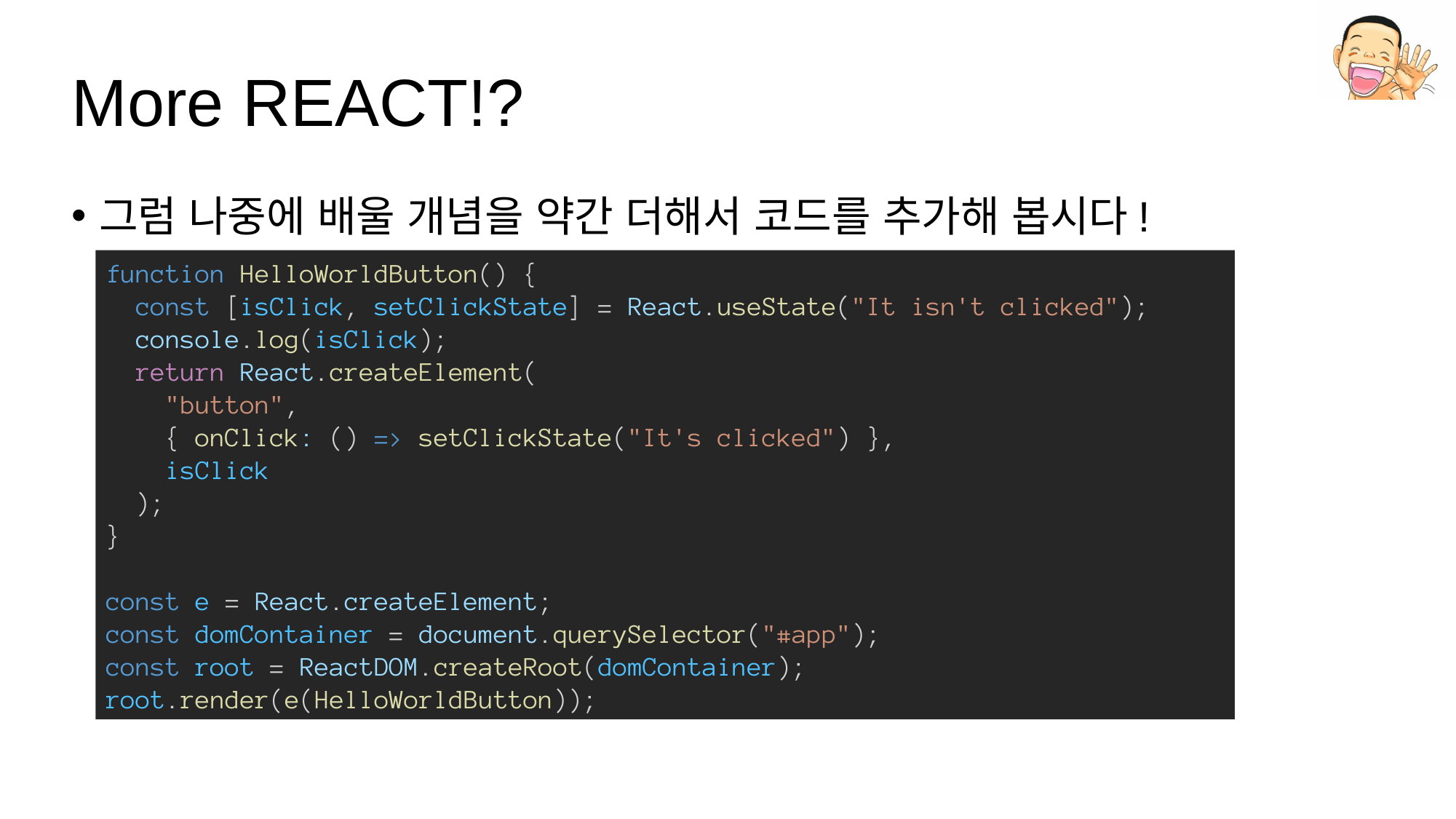

# More REACT!?
그럼 나중에 배울 개념을 약간 더해서 코드를 추가해 봅시다!
function HelloWorldButton() {
  const [isClick, setClickState] = React.useState("It isn't clicked");
  console.log(isClick);
  return React.createElement(
    "button",
    { onClick: () => setClickState("It's clicked") },
    isClick
  );
}
const e = React.createElement;
const domContainer = document.querySelector("#app");
const root = ReactDOM.createRoot(domContainer);
root.render(e(HelloWorldButton));